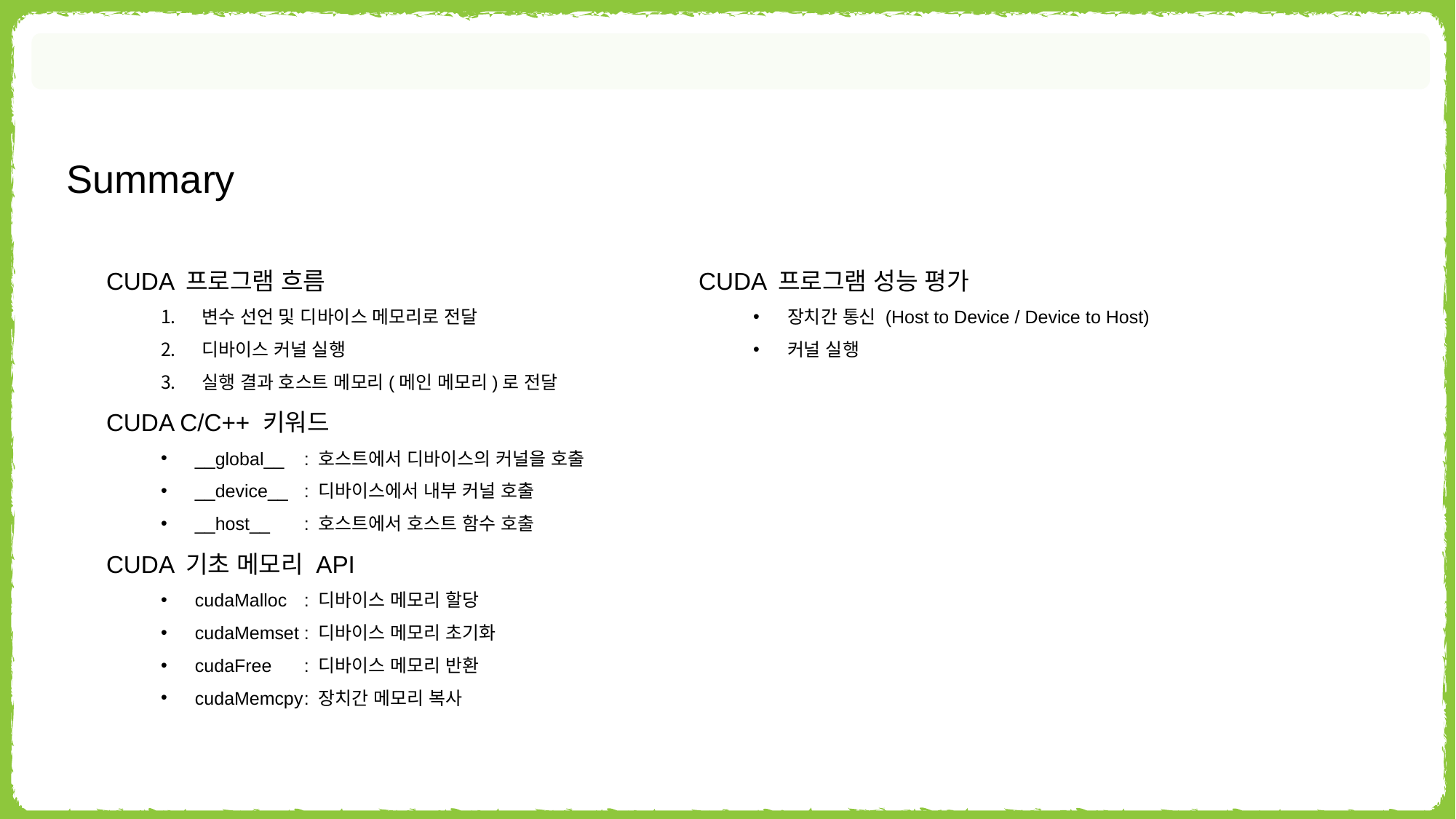

Summary
CUDA 프로그램 흐름
변수 선언 및 디바이스 메모리로 전달
디바이스 커널 실행
실행 결과 호스트 메모리(메인 메모리)로 전달
CUDA C/C++ 키워드
__global__ 	: 호스트에서 디바이스의 커널을 호출
__device__ 	: 디바이스에서 내부 커널 호출
__host__	: 호스트에서 호스트 함수 호출
CUDA 기초 메모리 API
cudaMalloc	: 디바이스 메모리 할당
cudaMemset	: 디바이스 메모리 초기화
cudaFree	: 디바이스 메모리 반환
cudaMemcpy	: 장치간 메모리 복사

CUDA 프로그램 성능 평가
장치간 통신 (Host to Device / Device to Host)
커널 실행